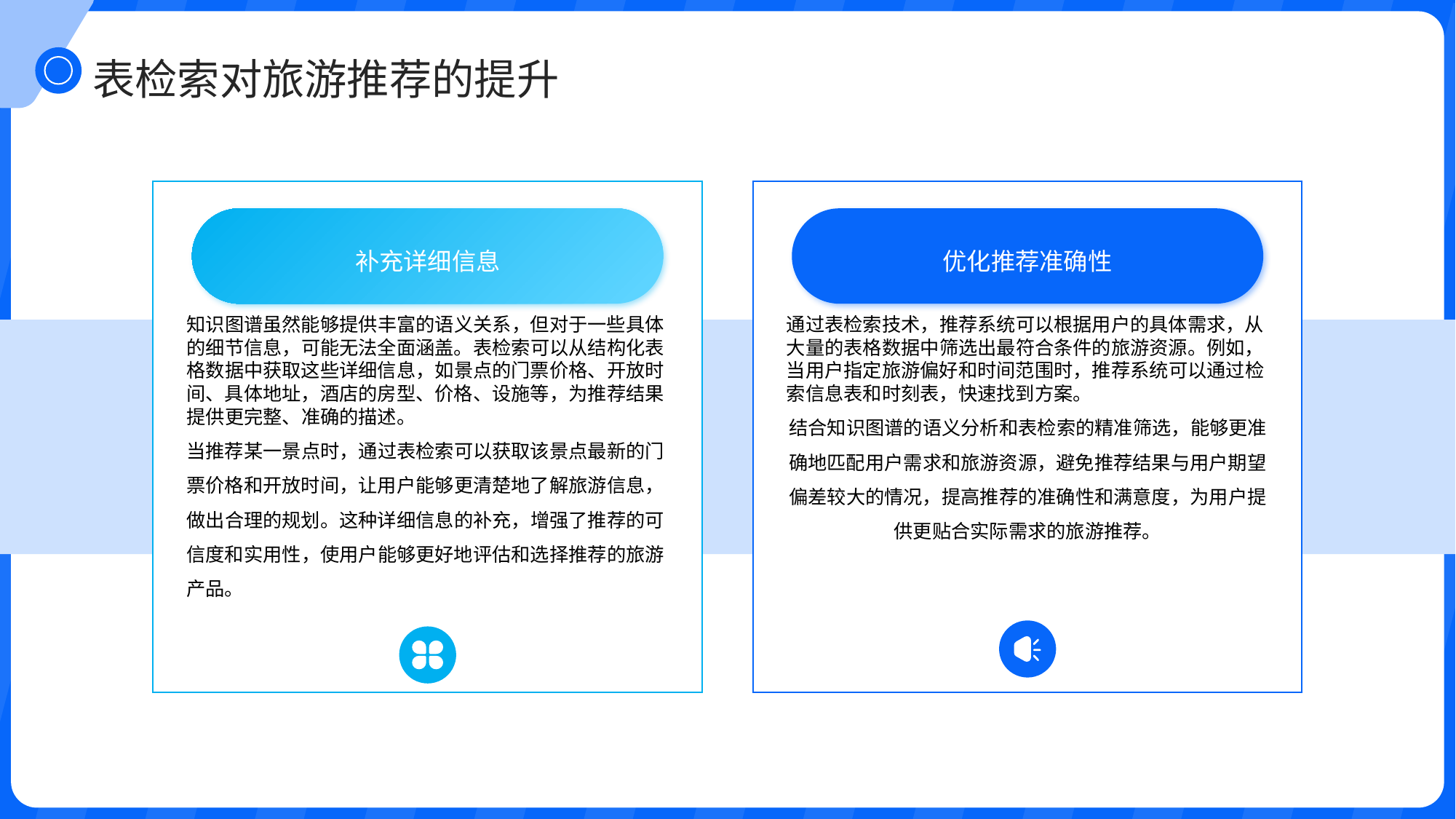

表检索对旅游推荐的提升

补充详细信息
优化推荐准确性
知识图谱虽然能够提供丰富的语义关系，但对于一些具体的细节信息，可能无法全面涵盖。表检索可以从结构化表格数据中获取这些详细信息，如景点的门票价格、开放时间、具体地址，酒店的房型、价格、设施等，为推荐结果提供更完整、准确的描述。
当推荐某一景点时，通过表检索可以获取该景点最新的门票价格和开放时间，让用户能够更清楚地了解旅游信息，做出合理的规划。这种详细信息的补充，增强了推荐的可信度和实用性，使用户能够更好地评估和选择推荐的旅游产品。
通过表检索技术，推荐系统可以根据用户的具体需求，从大量的表格数据中筛选出最符合条件的旅游资源。例如，当用户指定旅游偏好和时间范围时，推荐系统可以通过检索信息表和时刻表，快速找到方案。
结合知识图谱的语义分析和表检索的精准筛选，能够更准确地匹配用户需求和旅游资源，避免推荐结果与用户期望偏差较大的情况，提高推荐的准确性和满意度，为用户提供更贴合实际需求的旅游推荐。